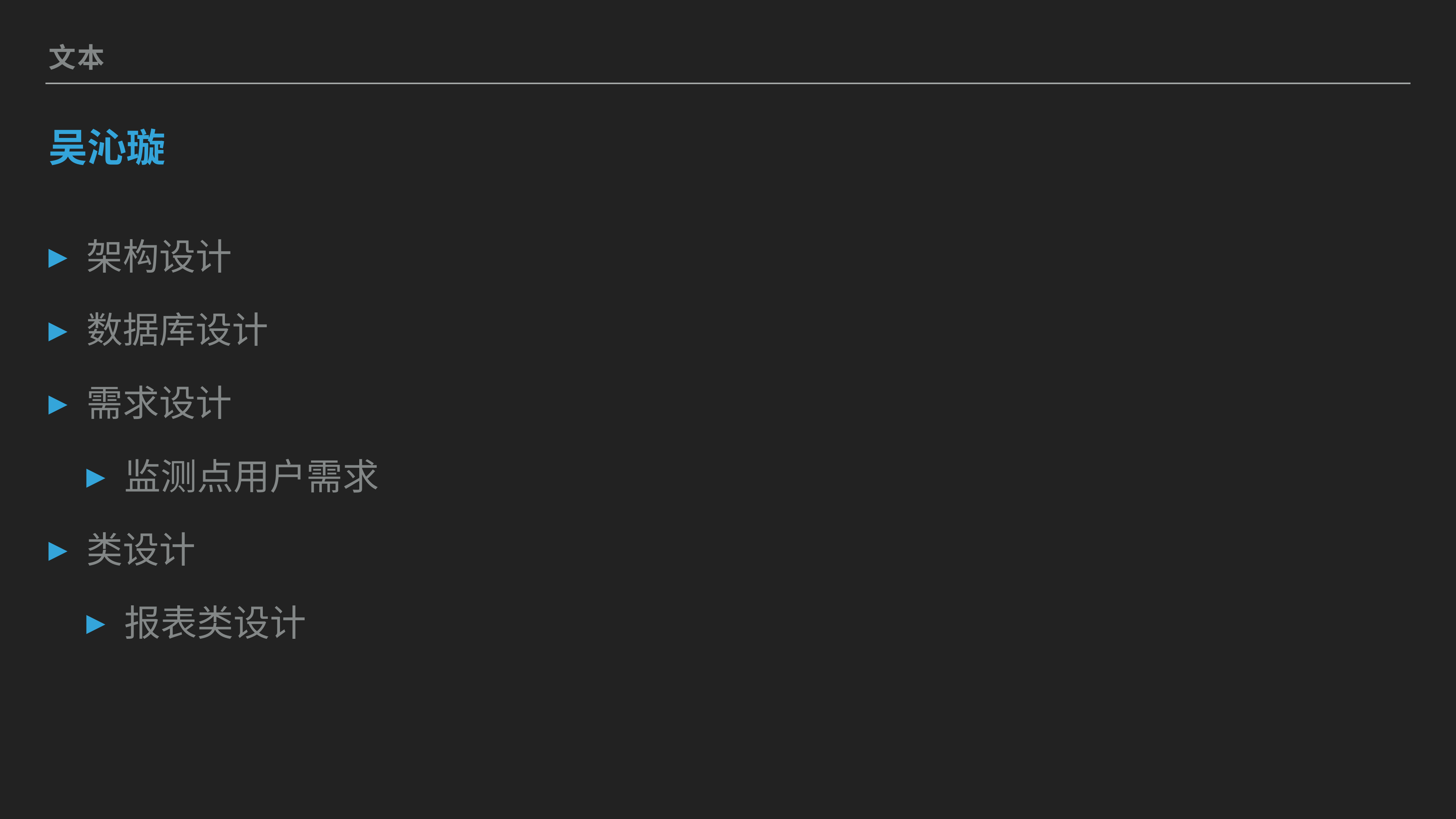

文本
# 吴沁璇
架构设计
数据库设计
需求设计
监测点用户需求
类设计
报表类设计